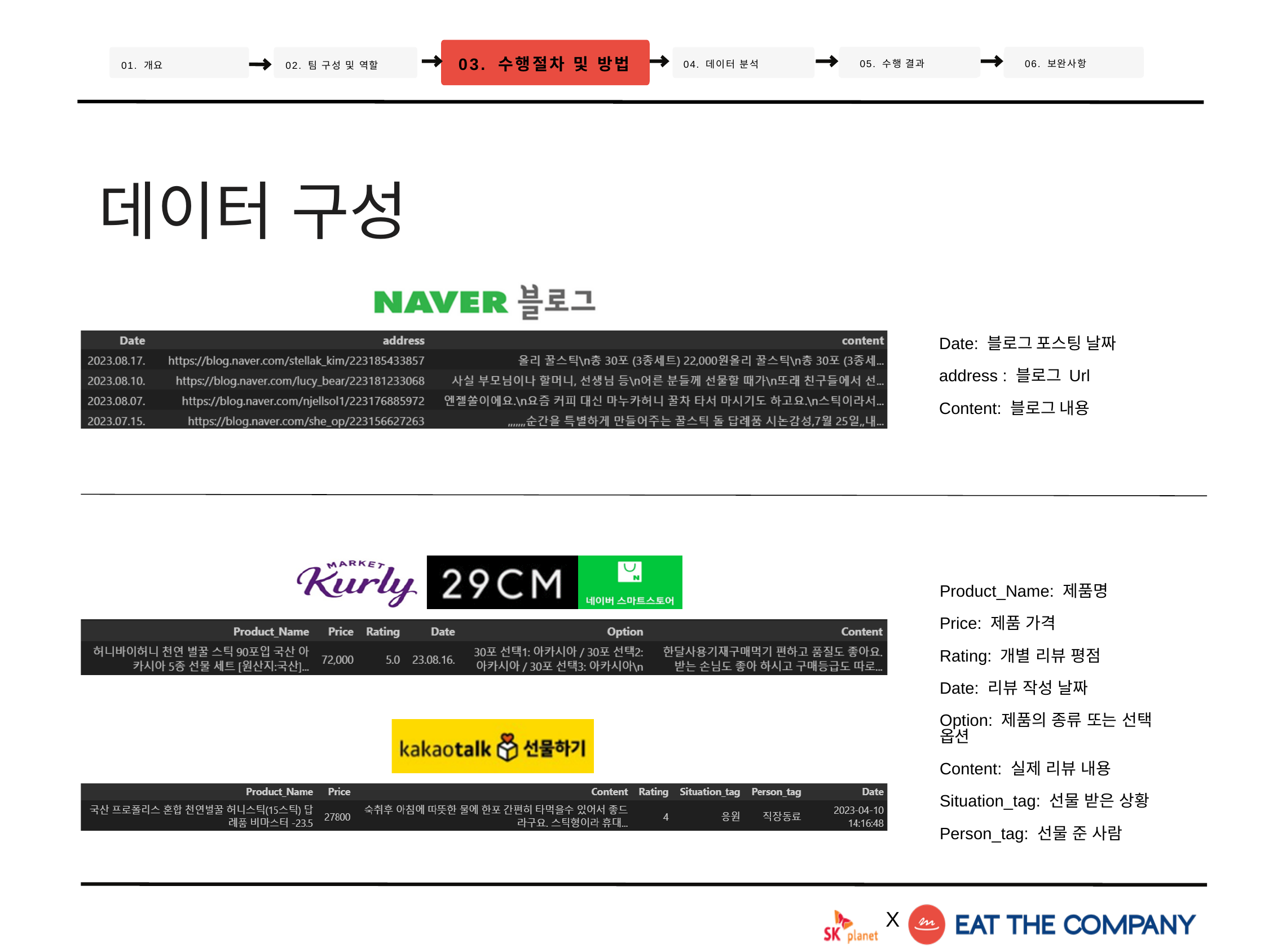

03. 수행절차 및 방법

05. 수행 결과

06. 보완사항

01. 개요

  04. 데이터 분석

02. 팀 구성 및 역할

데이터 구성

Date: 블로그 포스팅 날짜

address : 블로그 Url

Content: 블로그 내용

Product_Name: 제품명

Price: 제품 가격

Rating: 개별 리뷰 평점

Date: 리뷰 작성 날짜

Option: 제품의 종류 또는 선택 옵션

Content: 실제 리뷰 내용

Situation_tag: 선물 받은 상황

Person_tag: 선물 준 사람

X